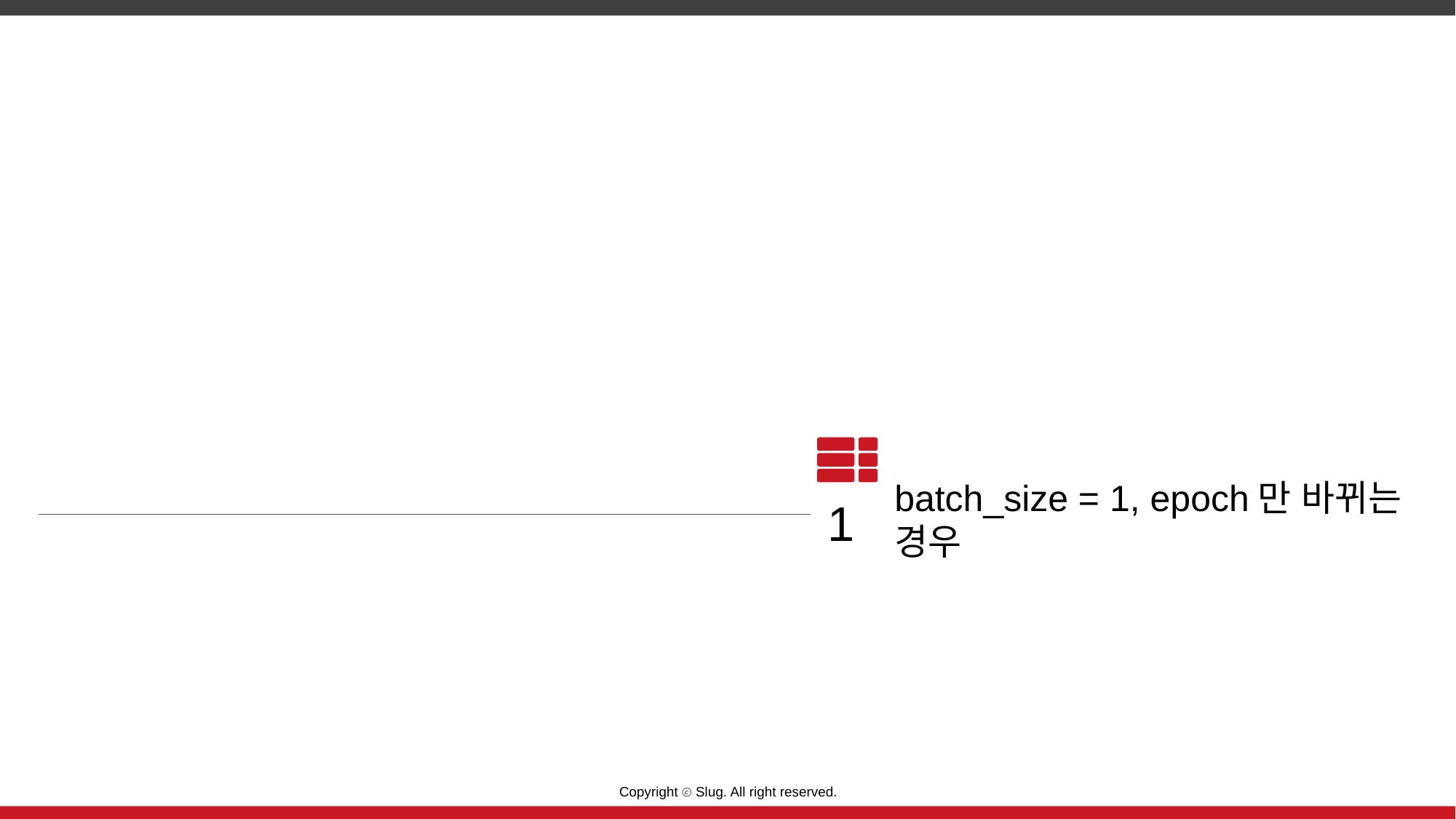

1
batch_size = 1, epoch만 바뀌는 경우